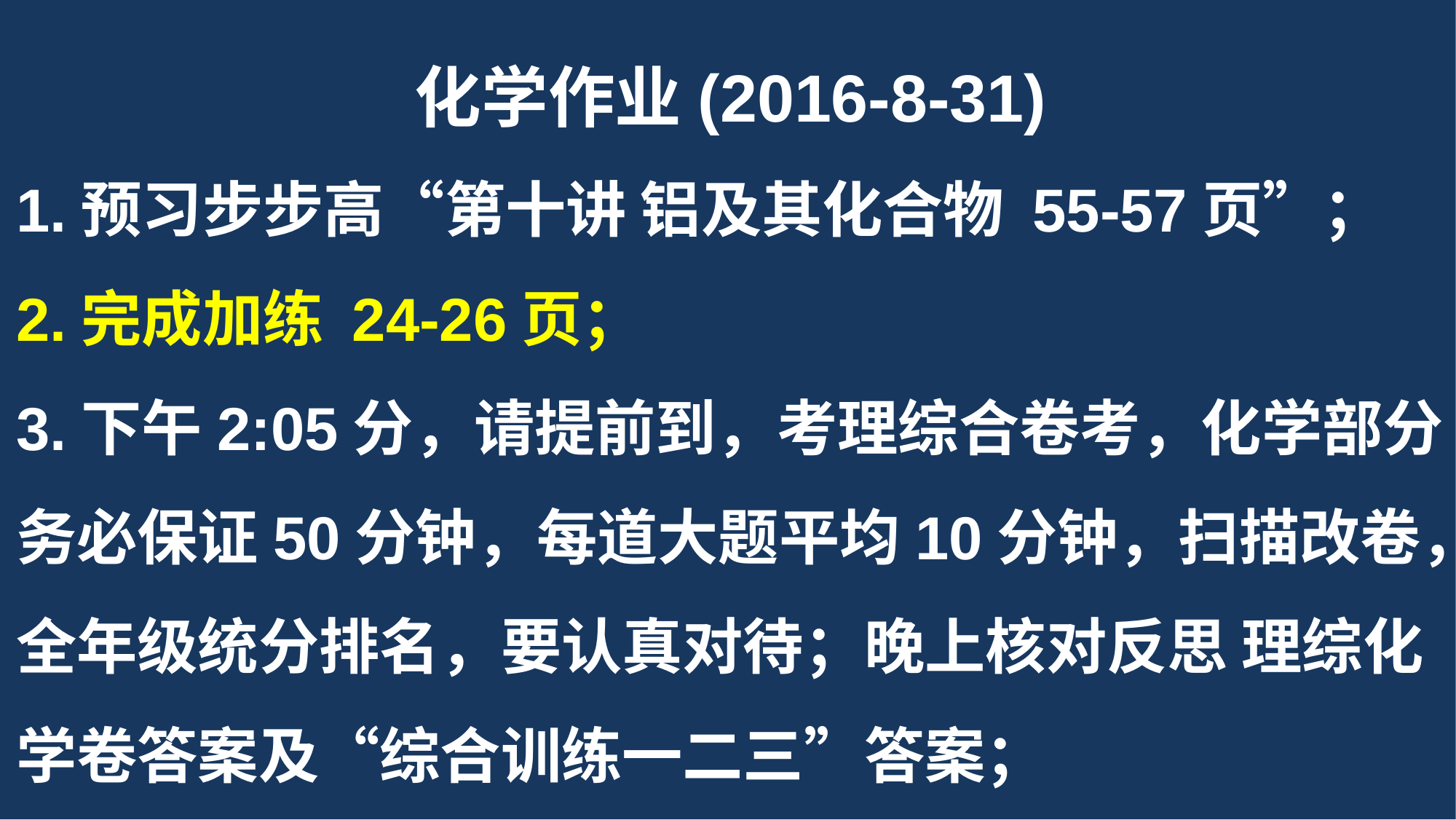

化学作业(2016-8-31)
1.预习步步高“第十讲 铝及其化合物 55-57页”；
2.完成加练 24-26页；
3.下午2:05分，请提前到，考理综合卷考，化学部分务必保证50分钟，每道大题平均10分钟，扫描改卷，全年级统分排名，要认真对待；晚上核对反思 理综化学卷答案及“综合训练一二三”答案；